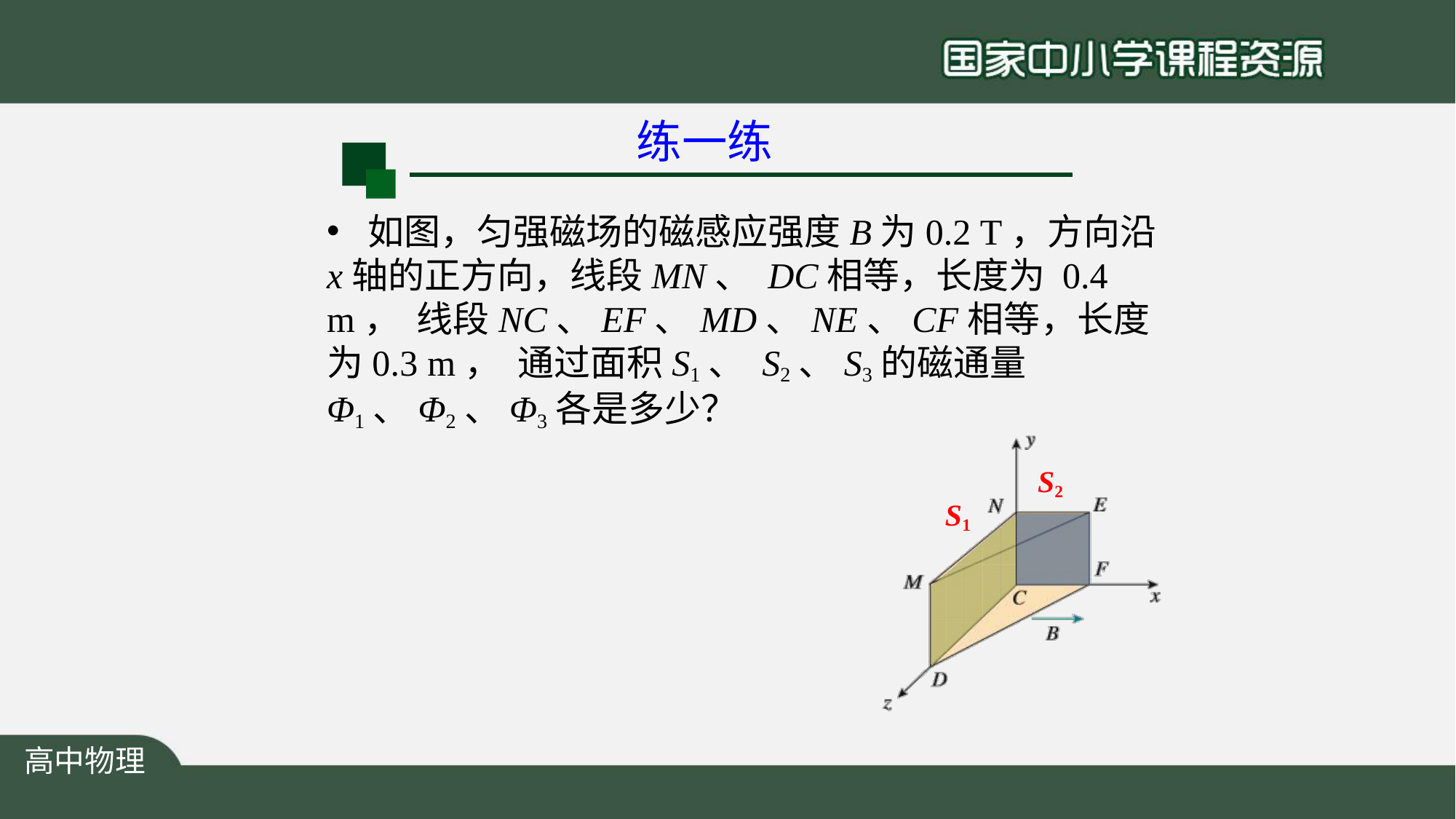

# 练一练

如图，匀强磁场的磁感应强度B为0.2 T，方向沿
x轴的正方向，线段MN、 DC相等，长度为 0.4 m，  线段NC、EF、MD、NE、CF相等，长度为0.3 m，  通过面积S1、 S2、S3的磁通量Φ1、Φ2、Φ3各是多少？

S2
S1

高中物理